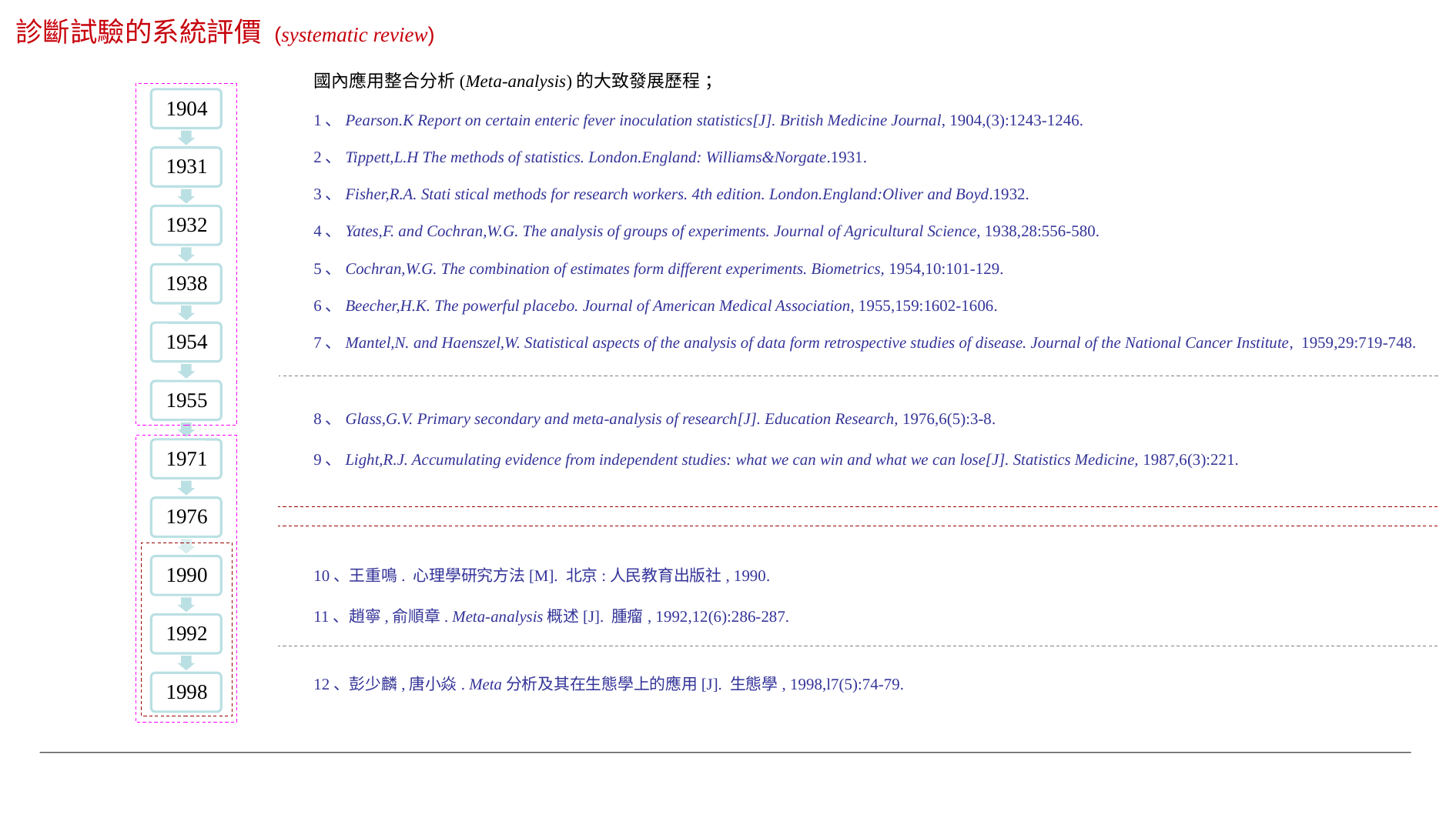

診斷試驗的系統評價 (systematic review)
國內應用整合分析(Meta-analysis)的大致發展歷程 ；

1904

1931

1932

1938

1954

1955

1971

1976

1990

1992

1998

1、Pearson.K Report on certain enteric fever inoculation statistics[J]. British Medicine Journal, 1904,(3):1243-1246.
2、Tippett,L.H The methods of statistics. London.England: Williams&Norgate.1931.
3、Fisher,R.A. Stati stical methods for research workers. 4th edition. London.England:Oliver and Boyd.1932.
4、Yates,F. and Cochran,W.G. The analysis of groups of experiments. Journal of Agricultural Science, 1938,28:556-580.
5、Cochran,W.G. The combination of estimates form different experiments. Biometrics, 1954,10:101-129.
6、Beecher,H.K. The powerful placebo. Journal of American Medical Association, 1955,159:1602-1606.
7、Mantel,N. and Haenszel,W. Statistical aspects of the analysis of data form retrospective studies of disease. Journal of the National Cancer Institute,  1959,29:719-748.
8、Glass,G.V. Primary secondary and meta-analysis of research[J]. Education Research, 1976,6(5):3-8.
9、Light,R.J. Accumulating evidence from independent studies: what we can win and what we can lose[J]. Statistics Medicine, 1987,6(3):221.
10、王重鳴. 心理學研究方法[M]. 北京:人民教育出版社, 1990.
11、趙寧,俞順章. Meta-analysis概述[J]. 腫瘤, 1992,12(6):286-287.
12、彭少麟,唐小焱. Meta分析及其在生態學上的應用[J]. 生態學, 1998,l7(5):74-79.